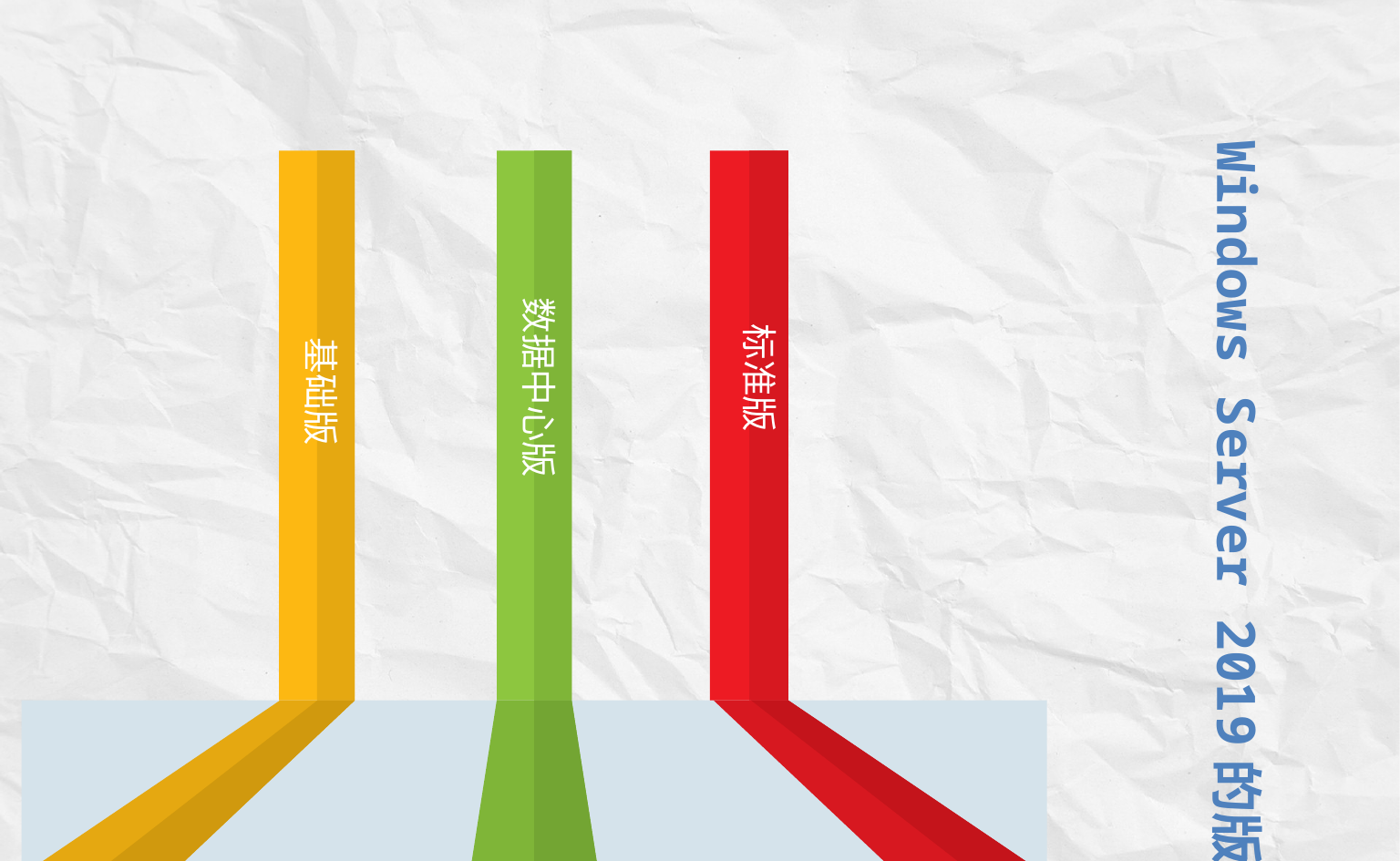

Windows Server 2019的版本

数据中心版
标准版

基础版

4